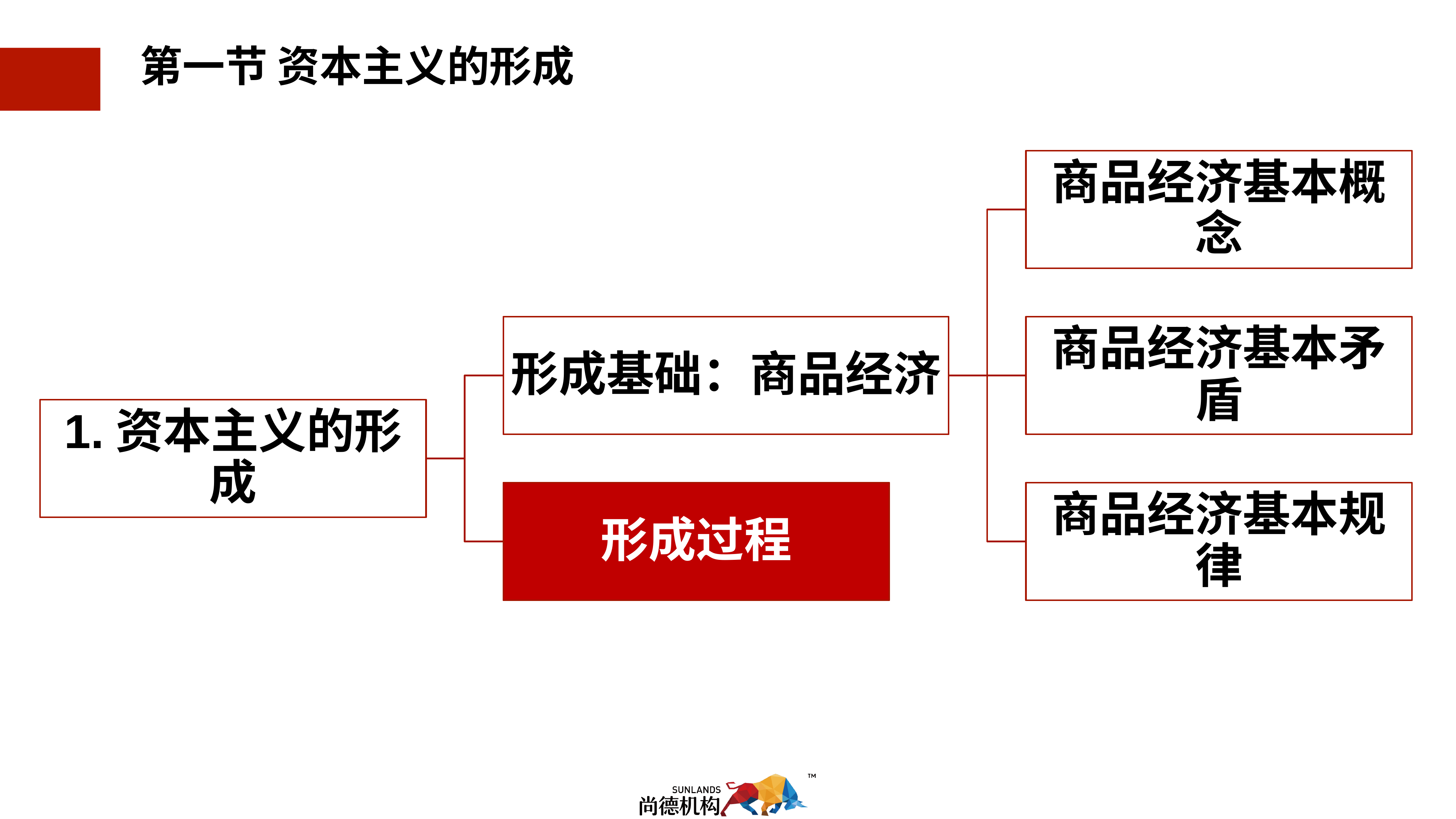

1.资本主义的形成
形成基础：商品经济
商品经济基本概念
商品经济基本矛盾
商品经济基本规律
形成过程
第一节 资本主义的形成